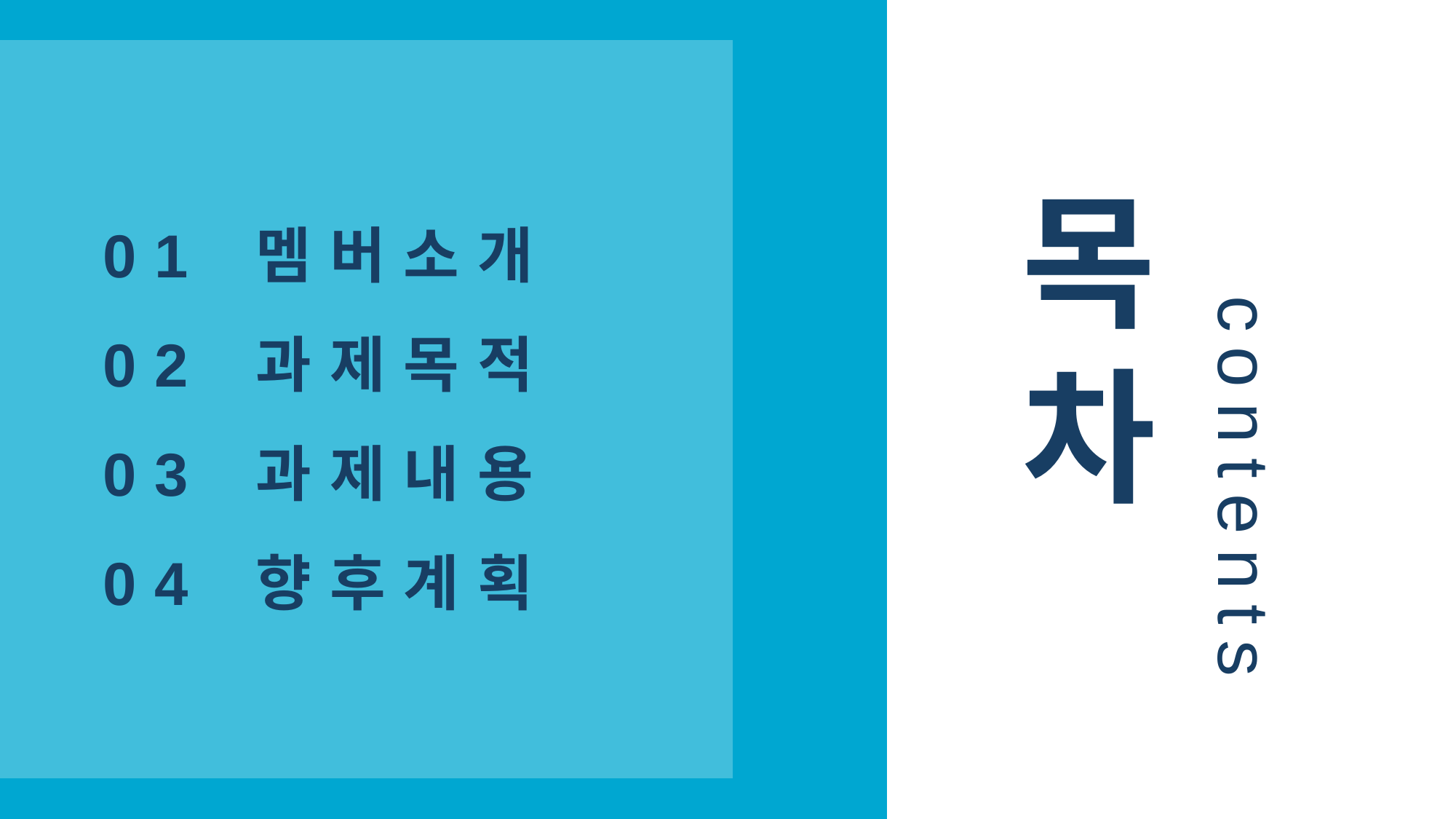

목
차
contents

01 멤버소개
02 과제목적
03 과제내용
04 향후계획